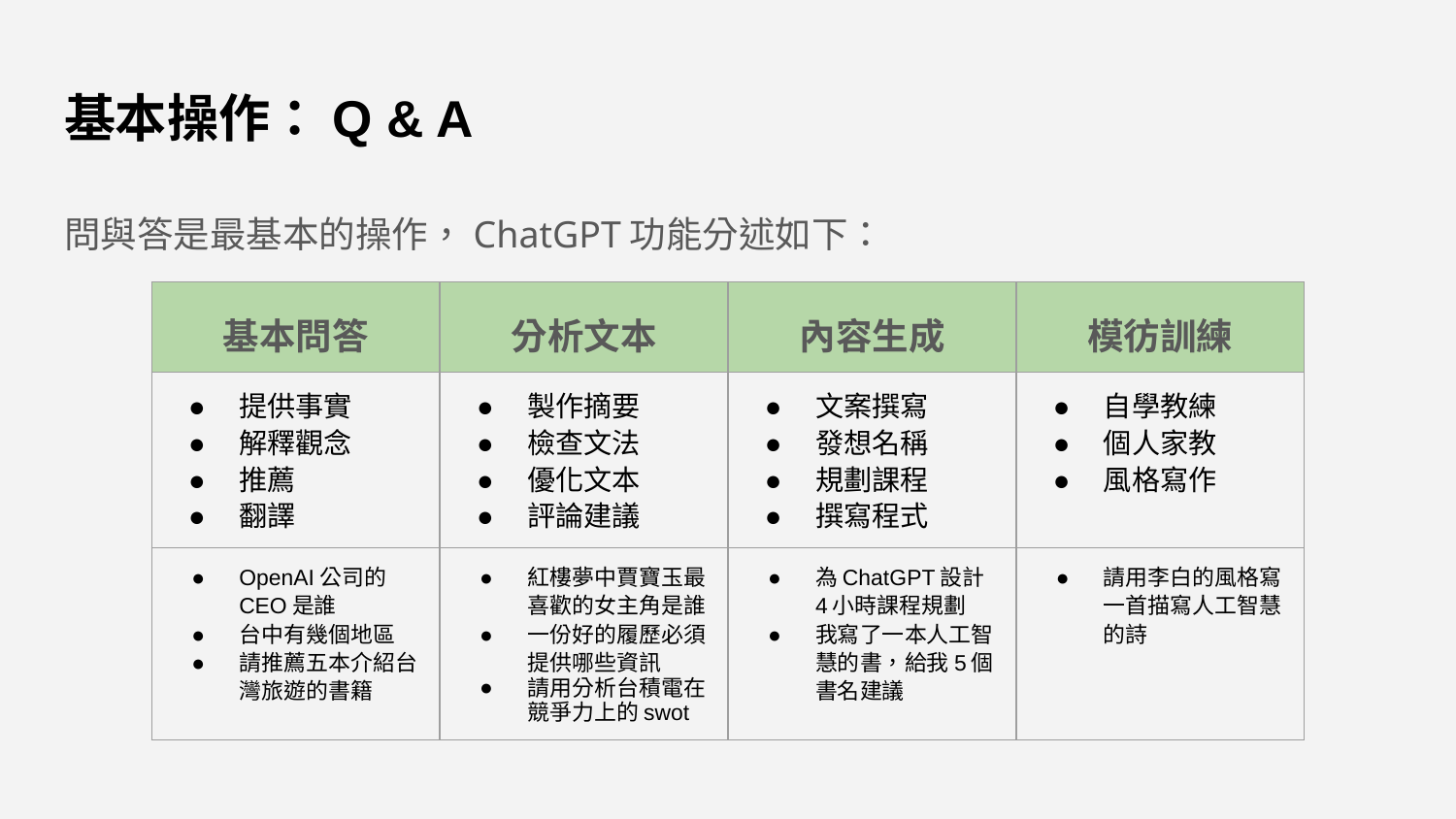

# 基本操作：Q & A
問與答是最基本的操作，ChatGPT功能分述如下：
| 基本問答 | 分析文本 | 內容生成 | 模彷訓練 |
| --- | --- | --- | --- |
| 提供事實 解釋觀念 推薦 翻譯 | 製作摘要 檢查文法 優化文本 評論建議 | 文案撰寫 發想名稱 規劃課程 撰寫程式 | 自學教練 個人家教 風格寫作 |
| OpenAI公司的CEO是誰 台中有幾個地區 請推薦五本介紹台灣旅遊的書籍 | 紅樓夢中賈寶玉最喜歡的女主角是誰 一份好的履歷必須提供哪些資訊 請用分析台積電在競爭力上的swot | 為ChatGPT設計4小時課程規劃 我寫了一本人工智慧的書，給我5個書名建議 | 請用李白的風格寫一首描寫人工智慧的詩 |